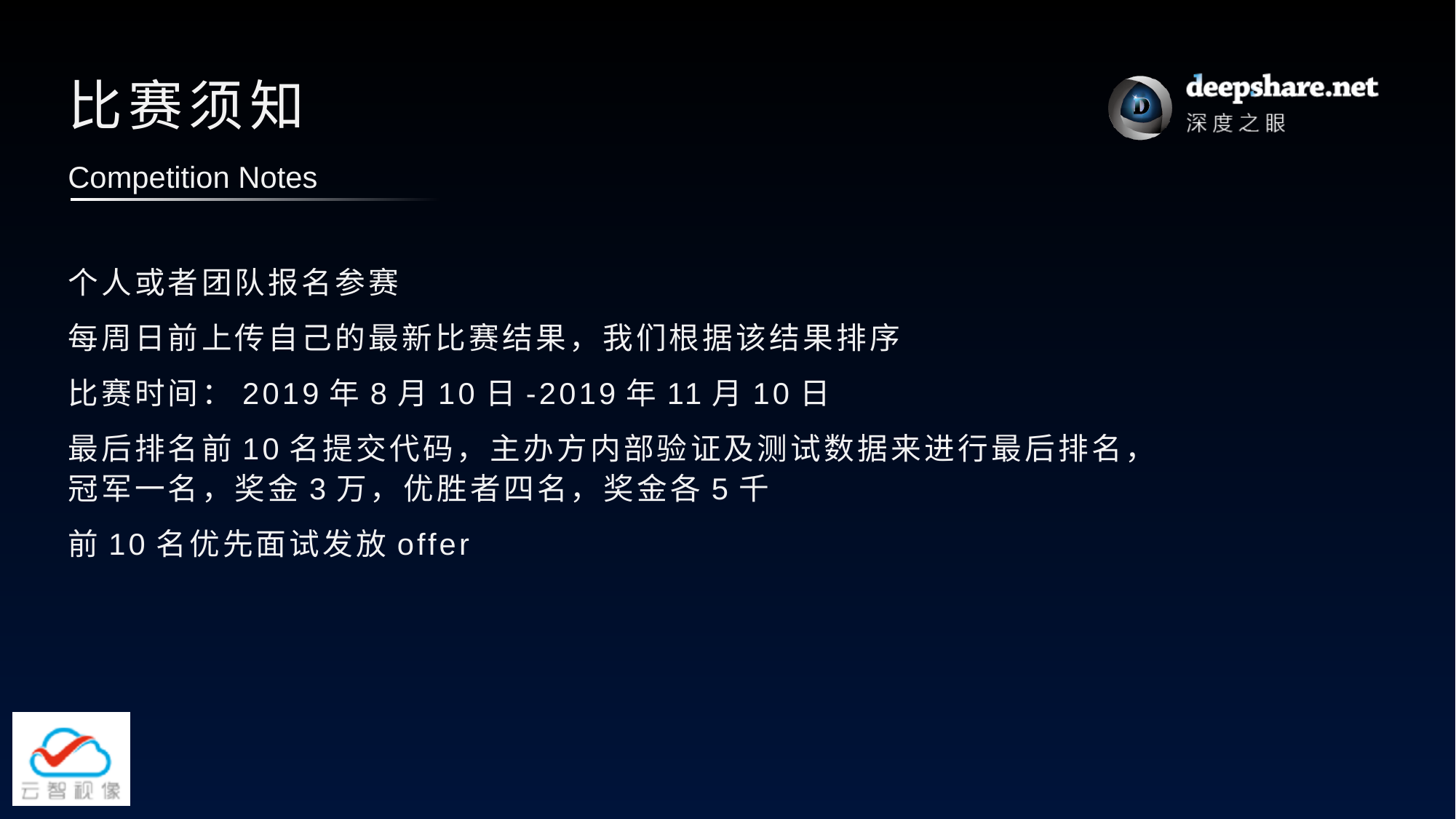

# 比赛须知
Competition Notes
个人或者团队报名参赛
每周日前上传自己的最新比赛结果，我们根据该结果排序
比赛时间：2019年8月10日-2019年11月10日
最后排名前10名提交代码，主办方内部验证及测试数据来进行最后排名，冠军一名，奖金3万，优胜者四名，奖金各5千
前10名优先面试发放offer